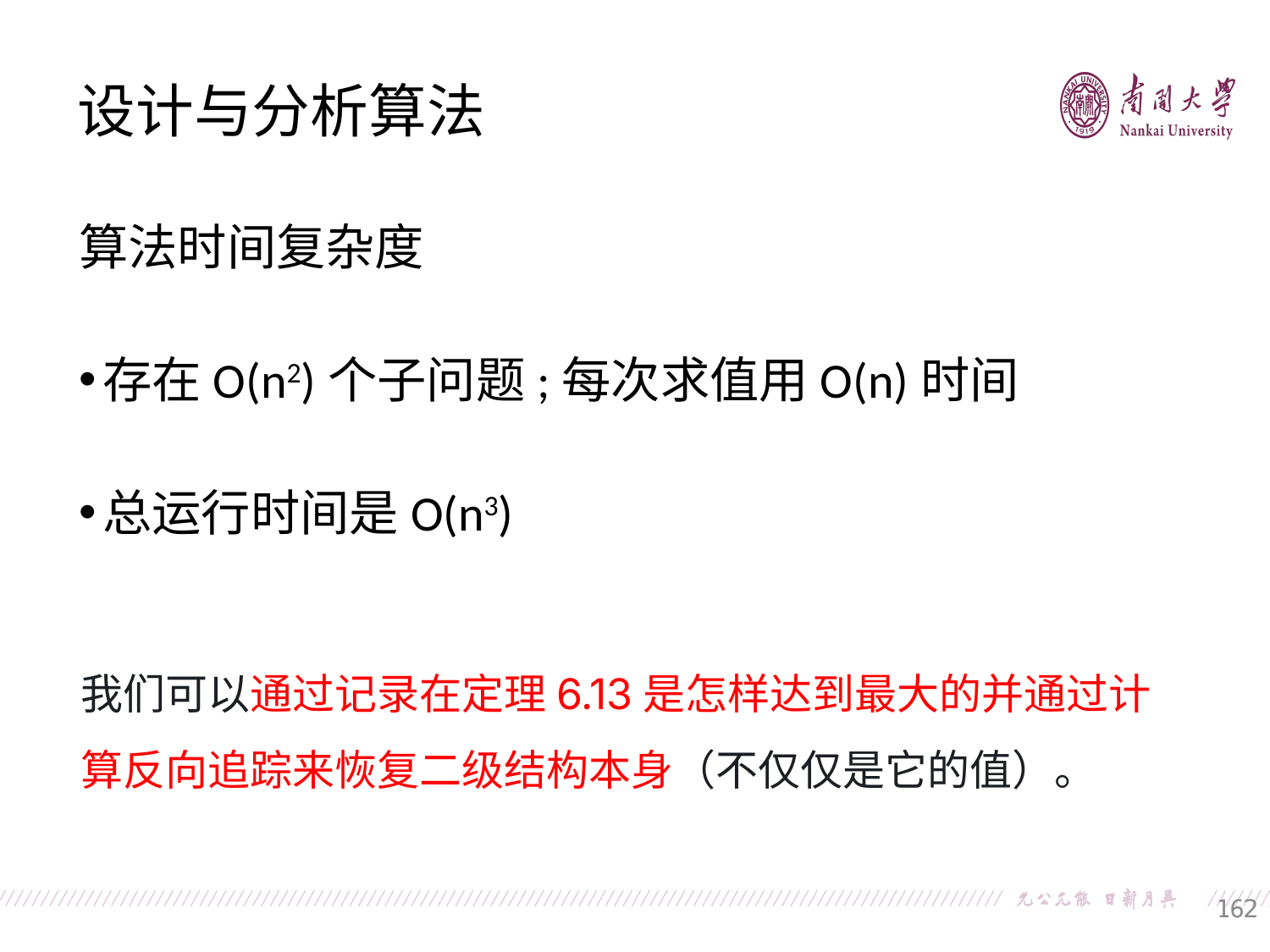

设计与分析算法
算法时间复杂度

存在O(n2)个子问题;每次求值用O(n)时间

总运行时间是O(n3)
我们可以通过记录在定理6.13是怎样达到最大的并通过计算反向追踪来恢复二级结构本身（不仅仅是它的值）。
162